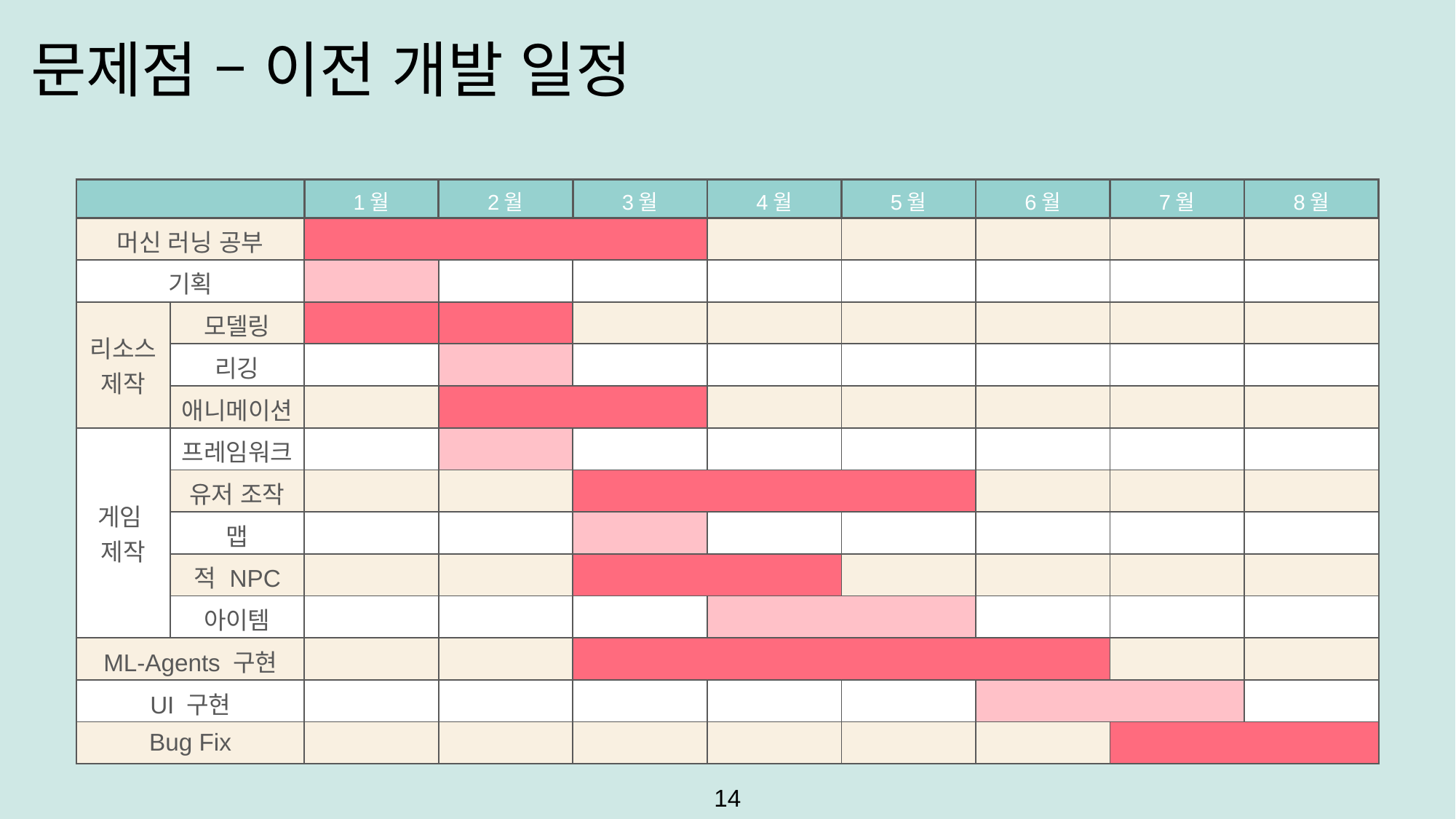

문제점 – 이전 개발 일정
|  |  | 1월 | 2월 | 3월 | 4월 | 5월 | 6월 | 7월 | 8월 |
| --- | --- | --- | --- | --- | --- | --- | --- | --- | --- |
| 머신 러닝 공부 |  |  |  |  |  |  |  |  |  |
| 기획 |  |  |  |  |  |  |  |  |  |
| 리소스 제작 | 모델링 |  |  |  |  |  |  |  |  |
|  | 리깅 |  |  |  |  |  |  |  |  |
|  | 애니메이션 |  |  |  |  |  |  |  |  |
| 게임 제작 | 프레임워크 |  |  |  |  |  |  |  |  |
|  | 유저 조작 |  |  |  |  |  |  |  |  |
|  | 맵 |  |  |  |  |  |  |  |  |
|  | 적 NPC |  |  |  |  |  |  |  |  |
|  | 아이템 |  |  |  |  |  |  |  |  |
| ML-Agents 구현 |  |  |  |  |  |  |  |  |  |
| UI 구현 |  |  |  |  |  |  |  |  |  |
| Bug Fix |  |  |  |  |  |  |  |  |  |
14